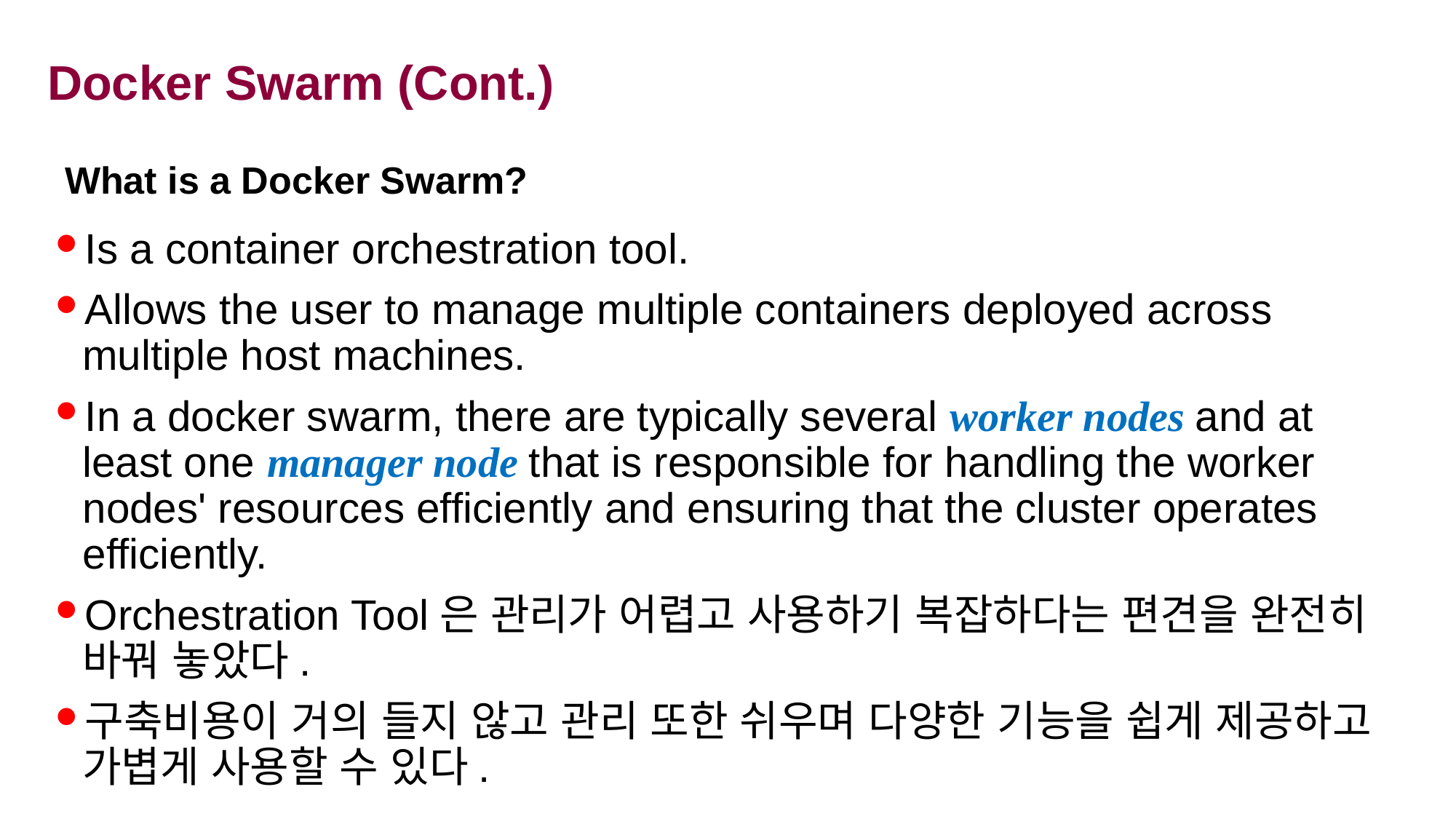

# Docker Swarm (Cont.)
What is a Docker Swarm?
Is a container orchestration tool.
Allows the user to manage multiple containers deployed across multiple host machines.
In a docker swarm, there are typically several worker nodes and at least one manager node that is responsible for handling the worker nodes' resources efficiently and ensuring that the cluster operates efficiently.
Orchestration Tool은 관리가 어렵고 사용하기 복잡하다는 편견을 완전히 바꿔 놓았다.
구축비용이 거의 들지 않고 관리 또한 쉬우며 다양한 기능을 쉽게 제공하고 가볍게 사용할 수 있다.